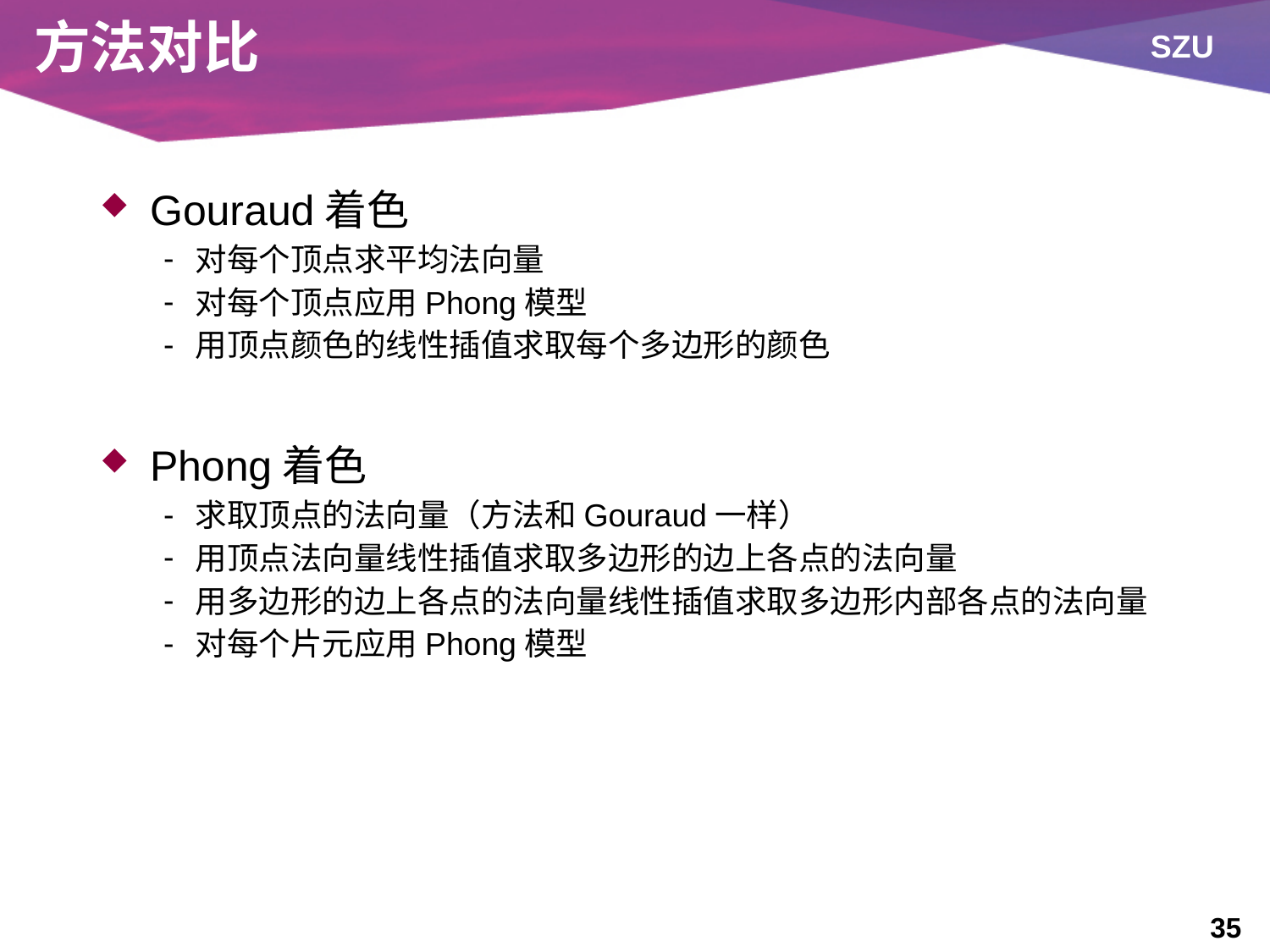

# 方法对比
Gouraud着色
对每个顶点求平均法向量
对每个顶点应用Phong模型
用顶点颜色的线性插值求取每个多边形的颜色

Phong着色
求取顶点的法向量（方法和Gouraud一样）
用顶点法向量线性插值求取多边形的边上各点的法向量
用多边形的边上各点的法向量线性插值求取多边形内部各点的法向量
对每个片元应用Phong模型

35